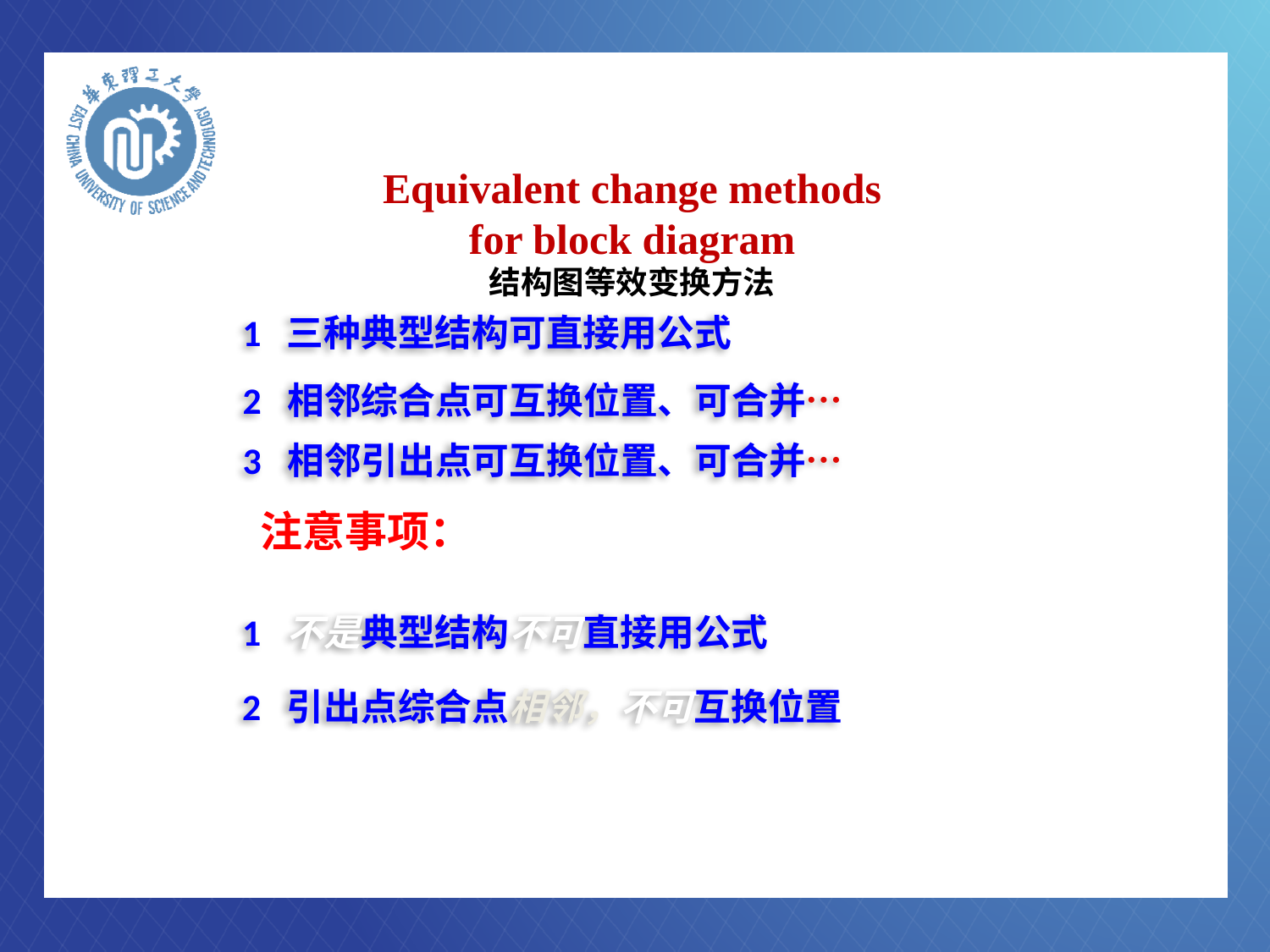

Equivalent change methods for block diagram
结构图等效变换方法
1  三种典型结构可直接用公式
2  相邻综合点可互换位置、可合并…
3  相邻引出点可互换位置、可合并…
  注意事项：
1  不是典型结构不可直接用公式
2  引出点综合点相邻，不可互换位置